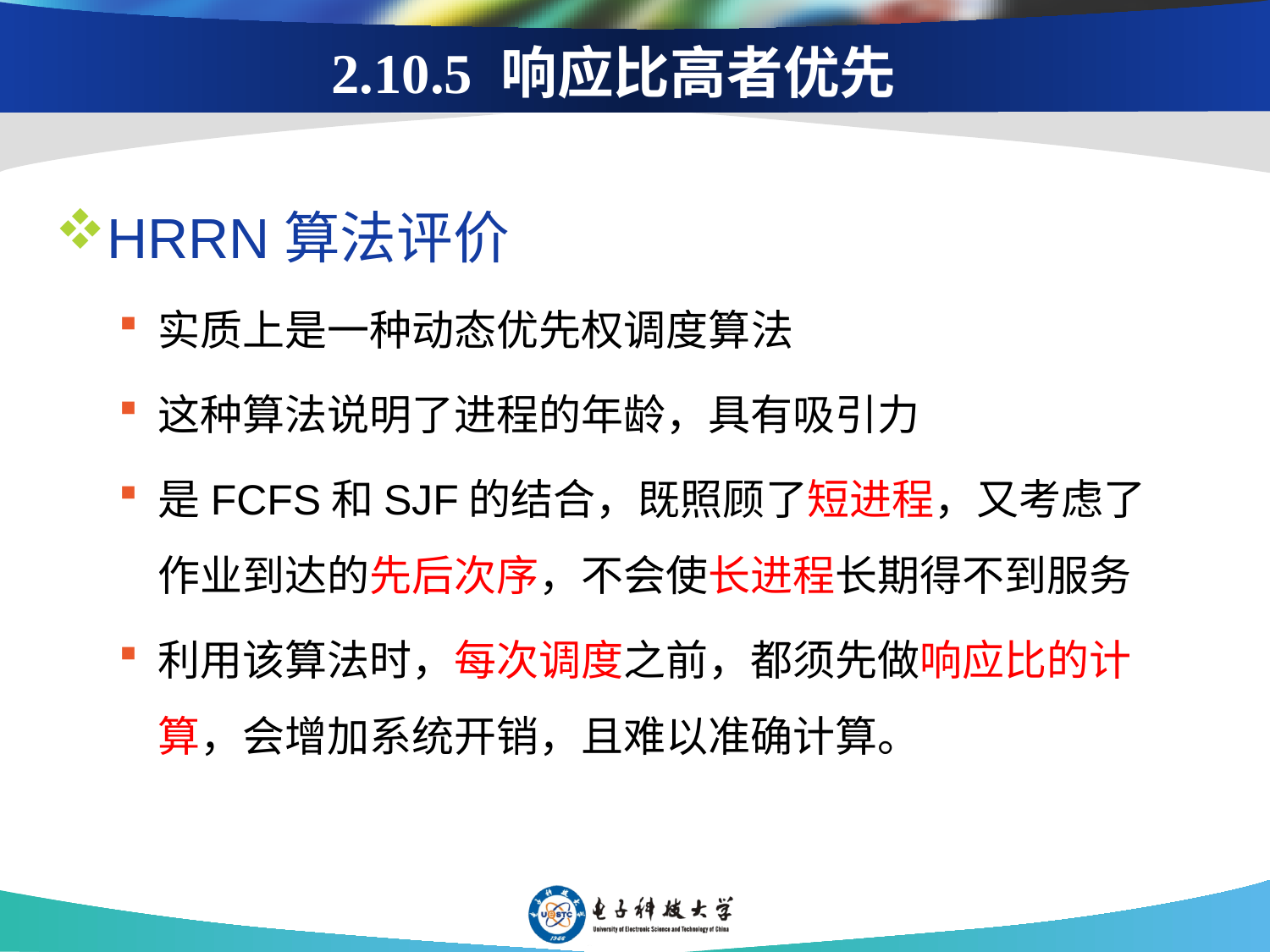

# 2.10.5 响应比高者优先

HRRN算法评价
实质上是一种动态优先权调度算法
这种算法说明了进程的年龄，具有吸引力
是FCFS和SJF的结合，既照顾了短进程，又考虑了作业到达的先后次序，不会使长进程长期得不到服务
利用该算法时，每次调度之前，都须先做响应比的计算，会增加系统开销，且难以准确计算。